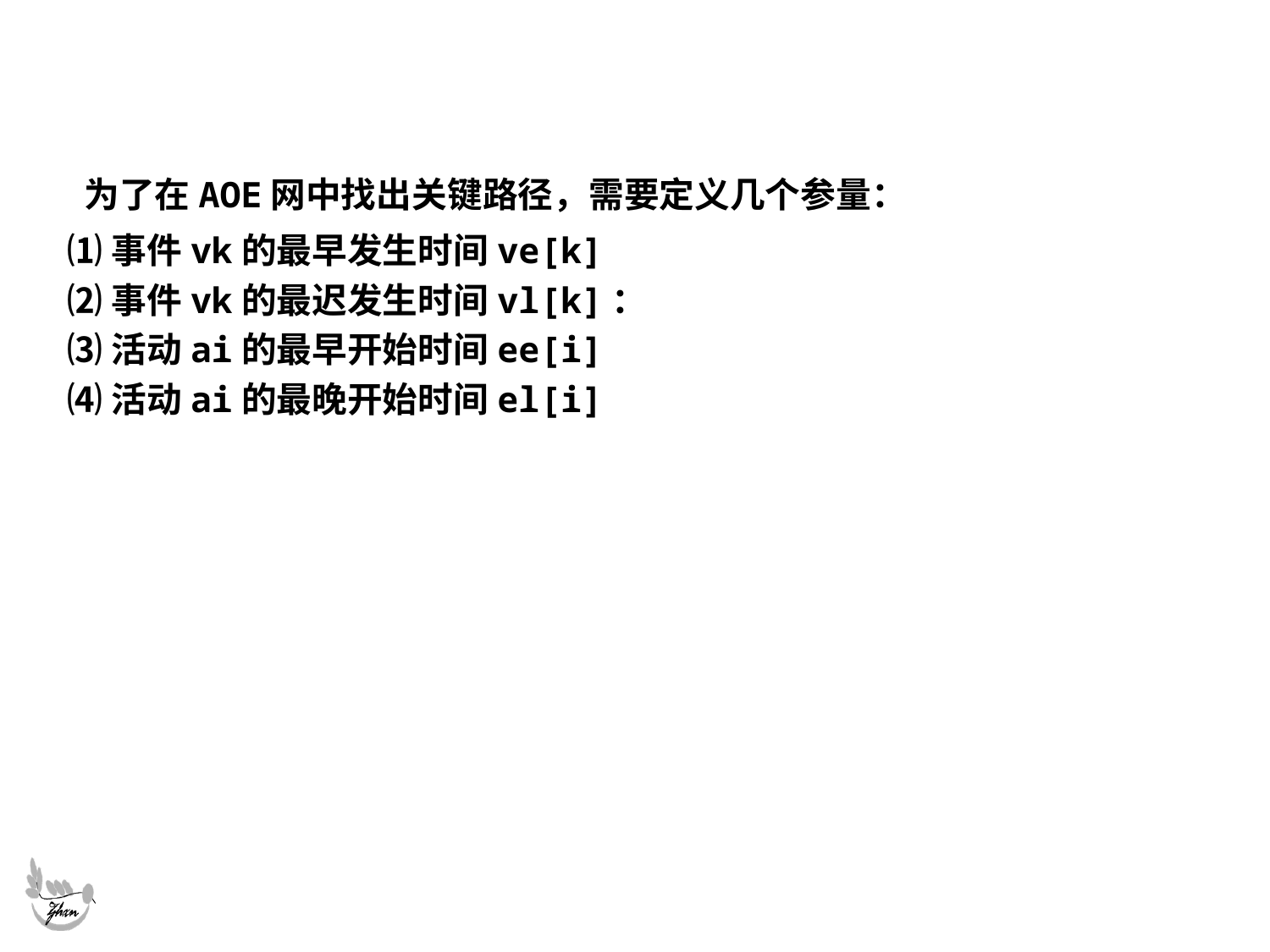

为了在AOE网中找出关键路径，需要定义几个参量：
⑴事件vk的最早发生时间ve[k]
⑵事件vk的最迟发生时间vl[k]：
⑶活动ai的最早开始时间ee[i]
⑷活动ai的最晚开始时间el[i]

159